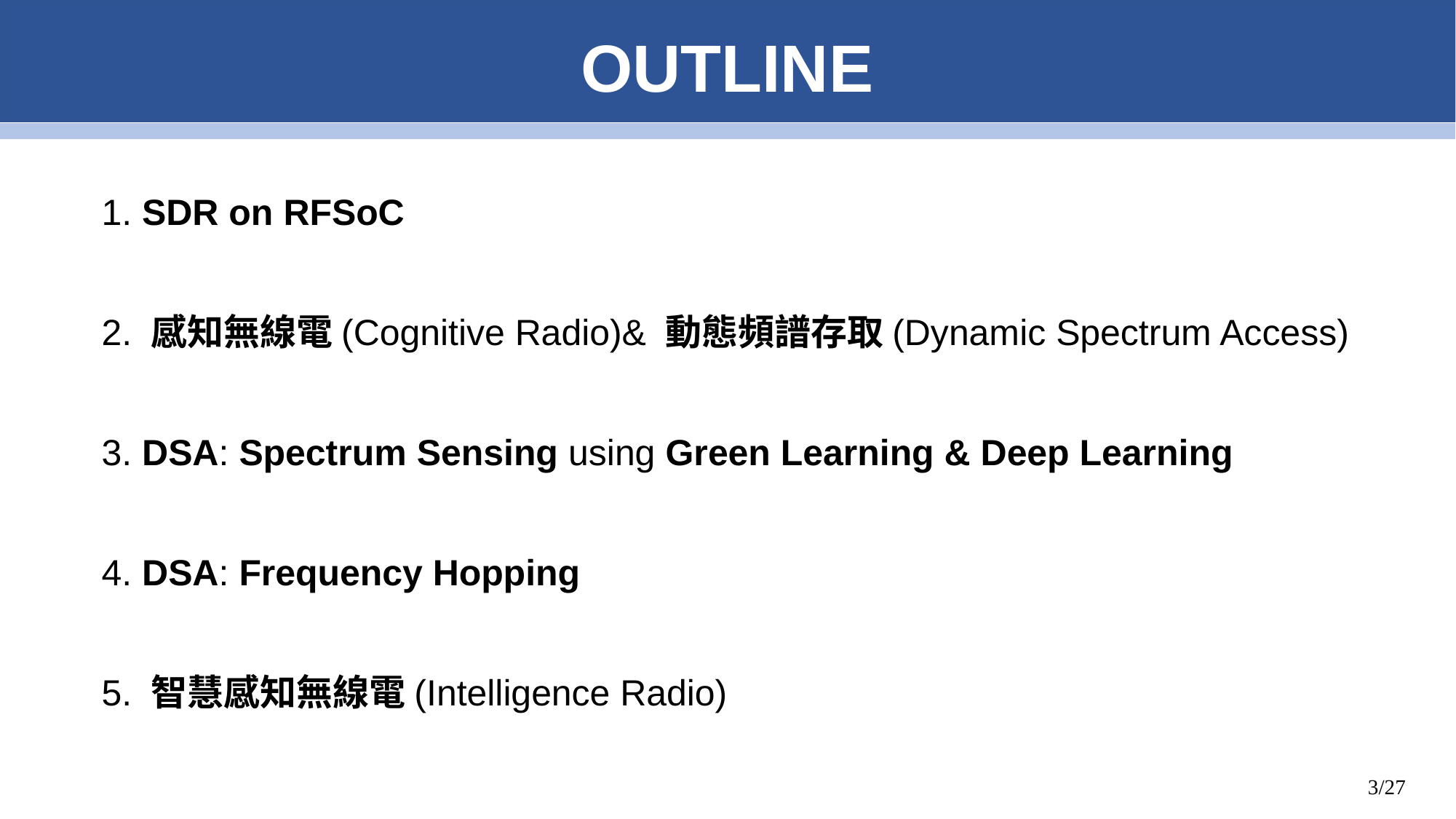

# OUTLINE
1. SDR on RFSoC
2. 感知無線電(Cognitive Radio)& 動態頻譜存取(Dynamic Spectrum Access)
3. DSA: Spectrum Sensing using Green Learning & Deep Learning
4. DSA: Frequency Hopping
5. 智慧感知無線電(Intelligence Radio)